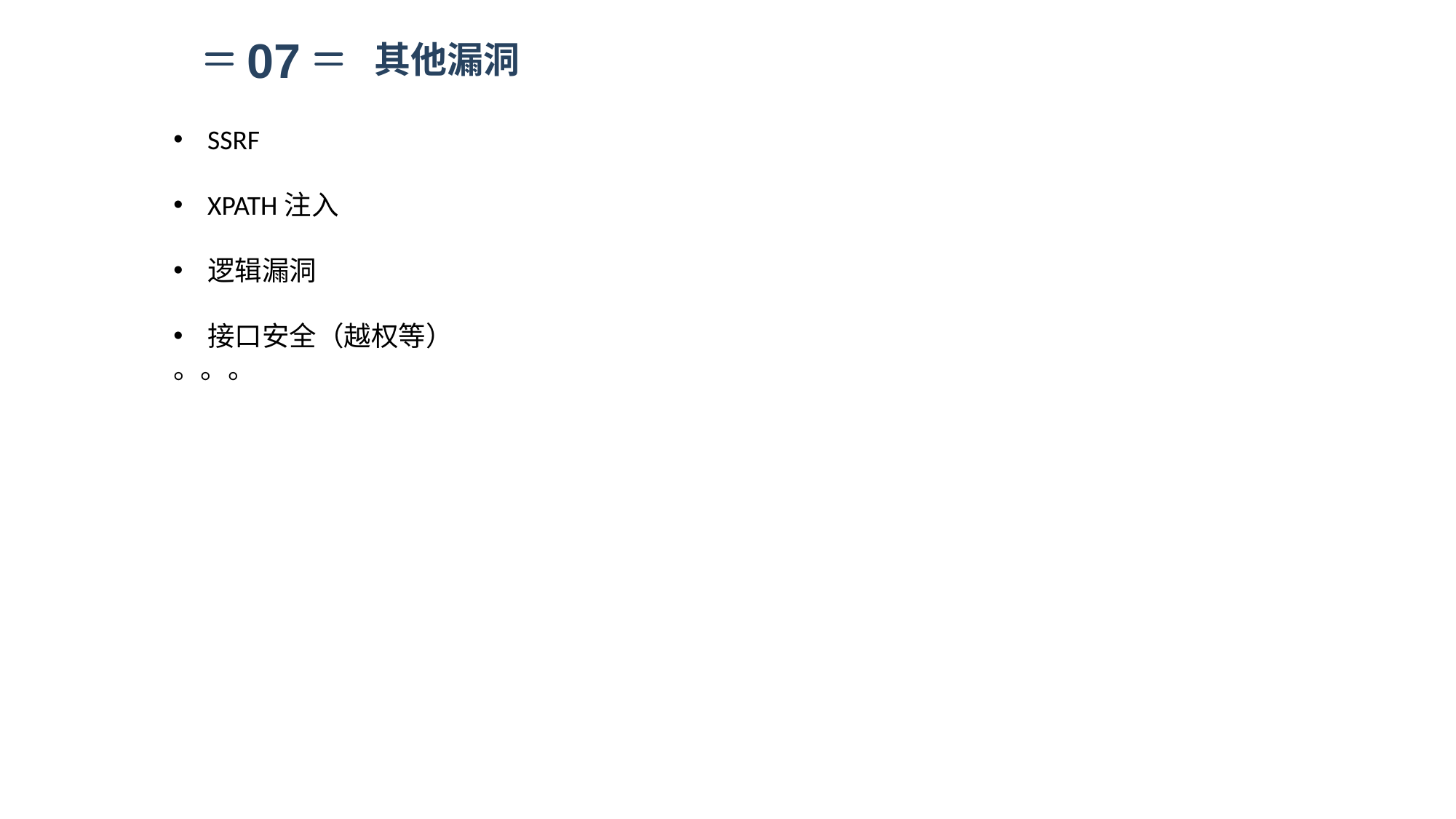

07
其他漏洞
SSRF

XPATH注入

逻辑漏洞

接口安全（越权等）
。。。